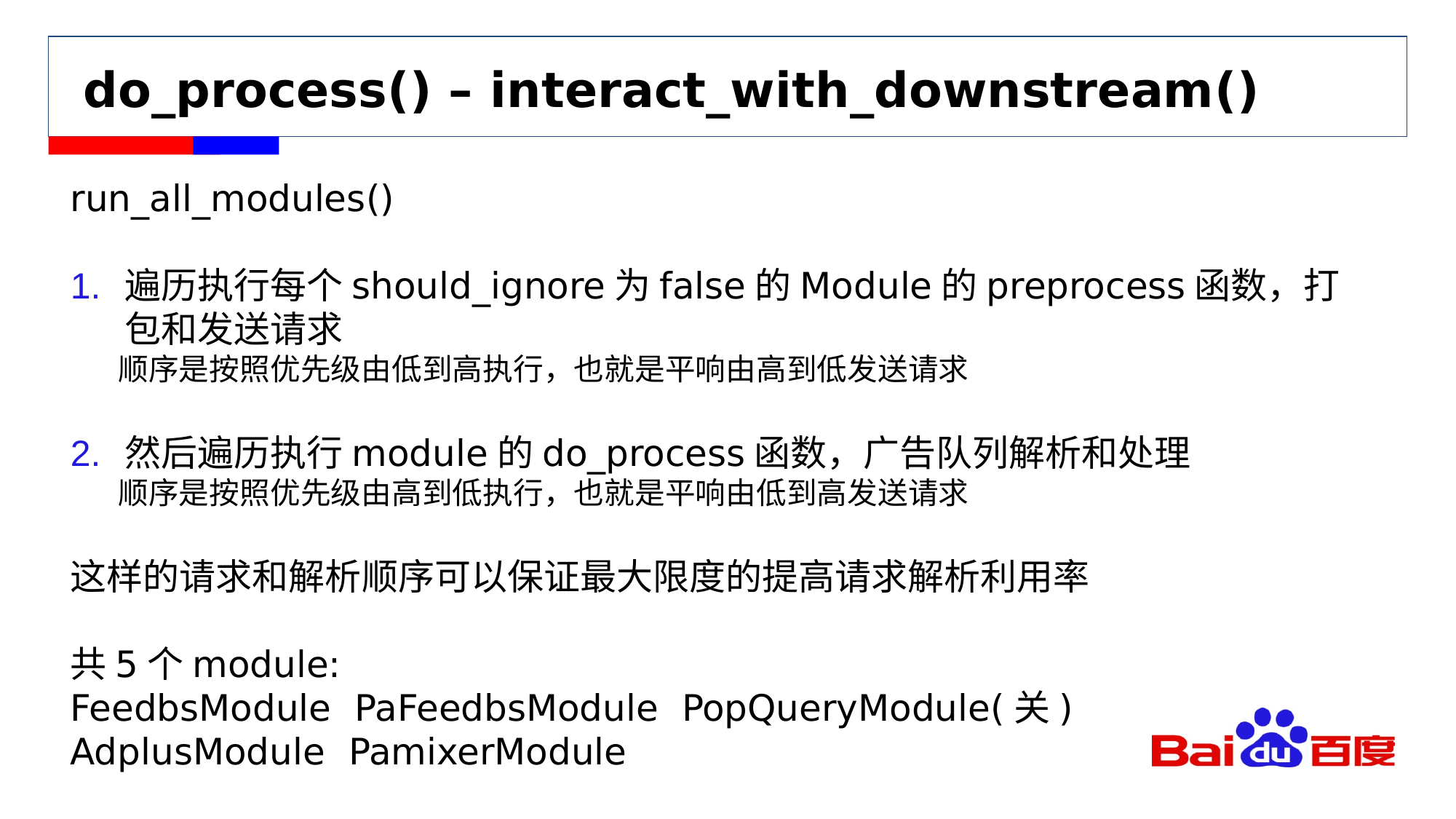

# do_process() – interact_with_downstream()
run_all_modules()

遍历执行每个should_ignore为false的Module的preprocess函数，打包和发送请求
顺序是按照优先级由低到高执行，也就是平响由高到低发送请求

然后遍历执行module的do_process函数，广告队列解析和处理
顺序是按照优先级由高到低执行，也就是平响由低到高发送请求

这样的请求和解析顺序可以保证最大限度的提高请求解析利用率

共5个module:
FeedbsModule  PaFeedbsModule  PopQueryModule(关)
AdplusModule  PamixerModule